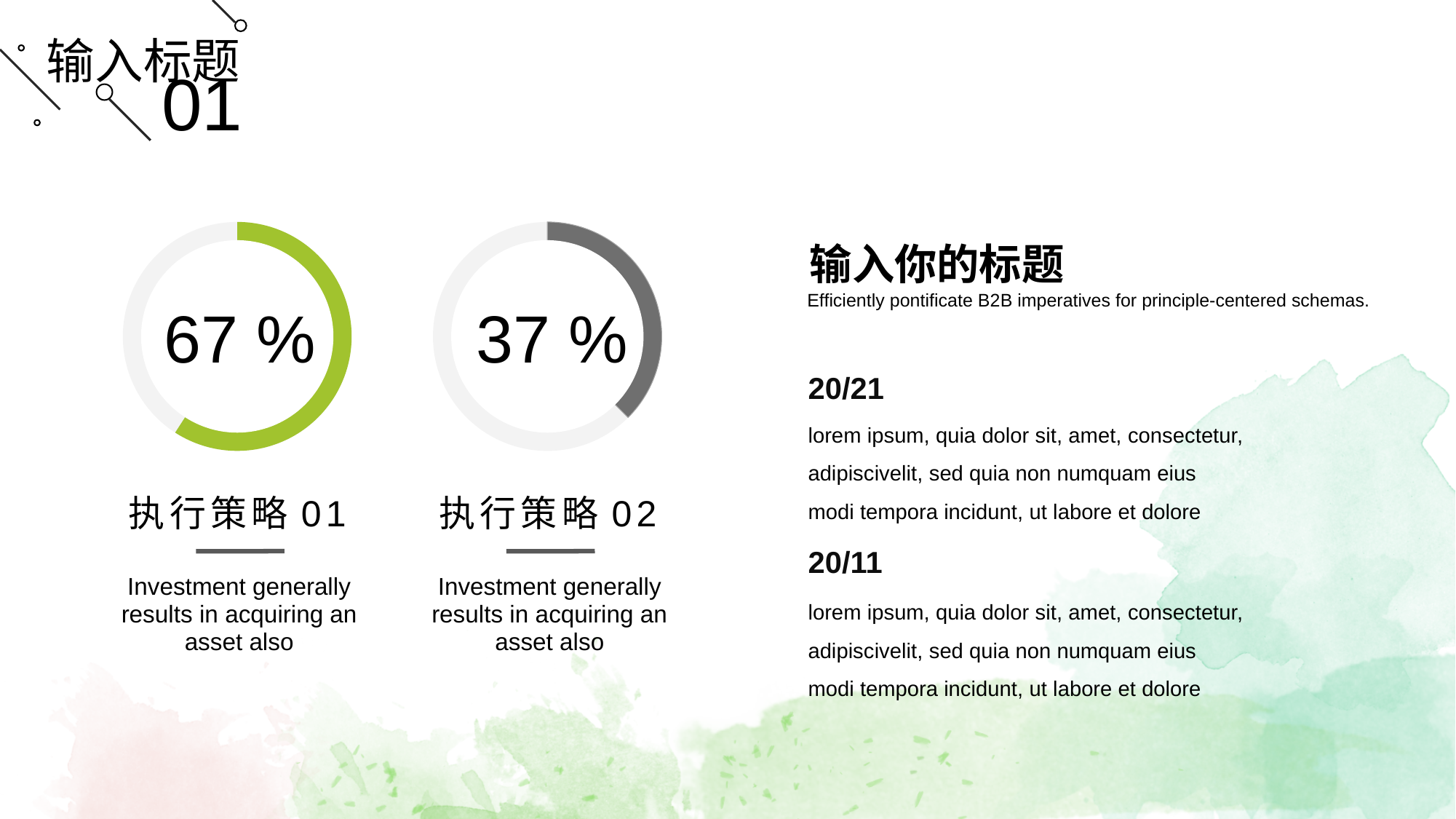

输入标题

01

输入你的标题
Efficiently pontificate B2B imperatives for principle-centered schemas.
67 %
37 %
20/21
lorem ipsum, quia dolor sit, amet, consectetur, adipiscivelit, sed quia non numquam eius modi tempora incidunt, ut labore et dolore
执行策略01
Investment generally results in acquiring an asset also
执行策略02
Investment generally results in acquiring an asset also
20/11
lorem ipsum, quia dolor sit, amet, consectetur, adipiscivelit, sed quia non numquam eius modi tempora incidunt, ut labore et dolore